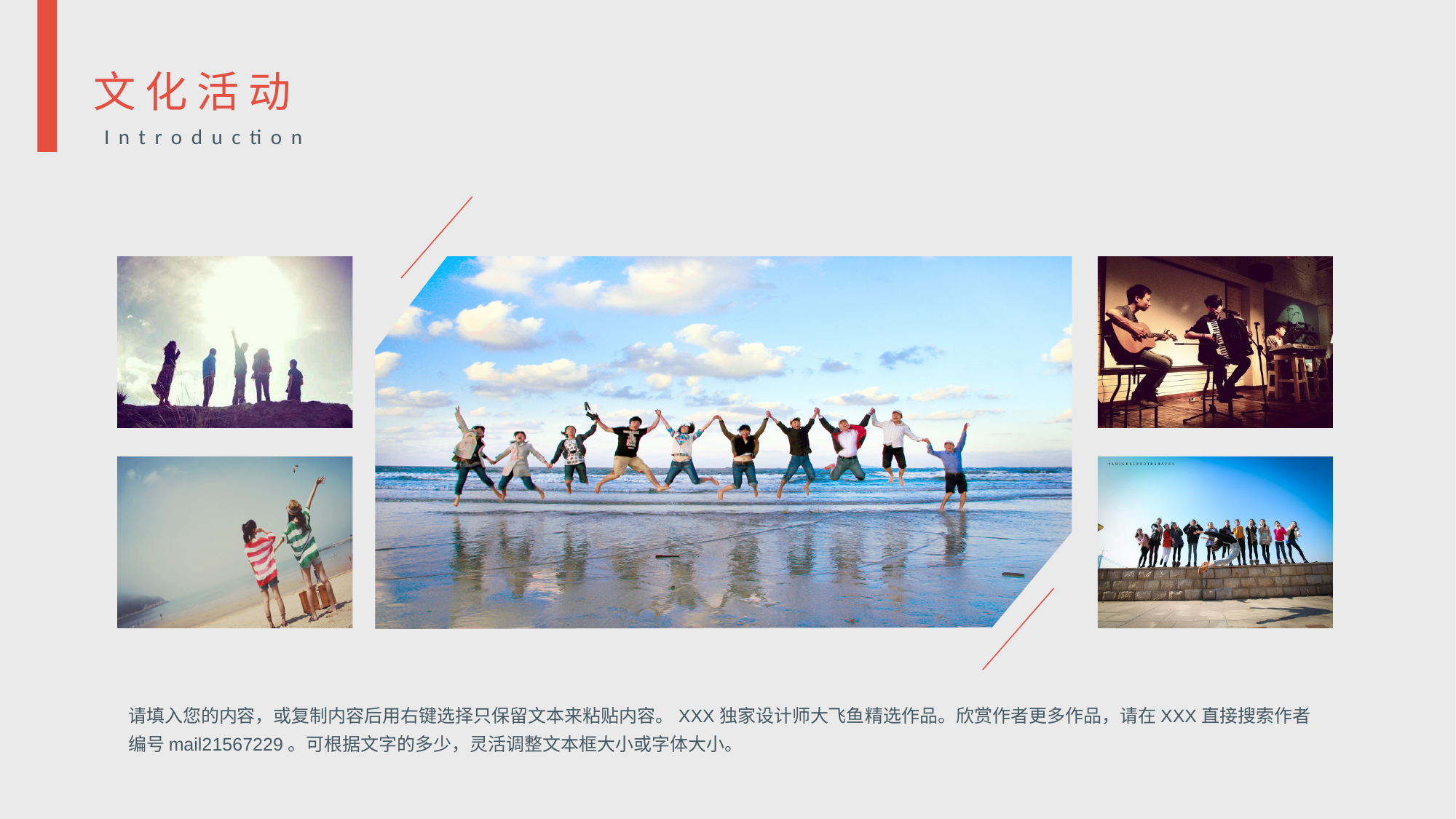

文化活动
Introduction

请填入您的内容，或复制内容后用右键选择只保留文本来粘贴内容。XXX独家设计师大飞鱼精选作品。欣赏作者更多作品，请在XXX直接搜索作者编号mail21567229。可根据文字的多少，灵活调整文本框大小或字体大小。